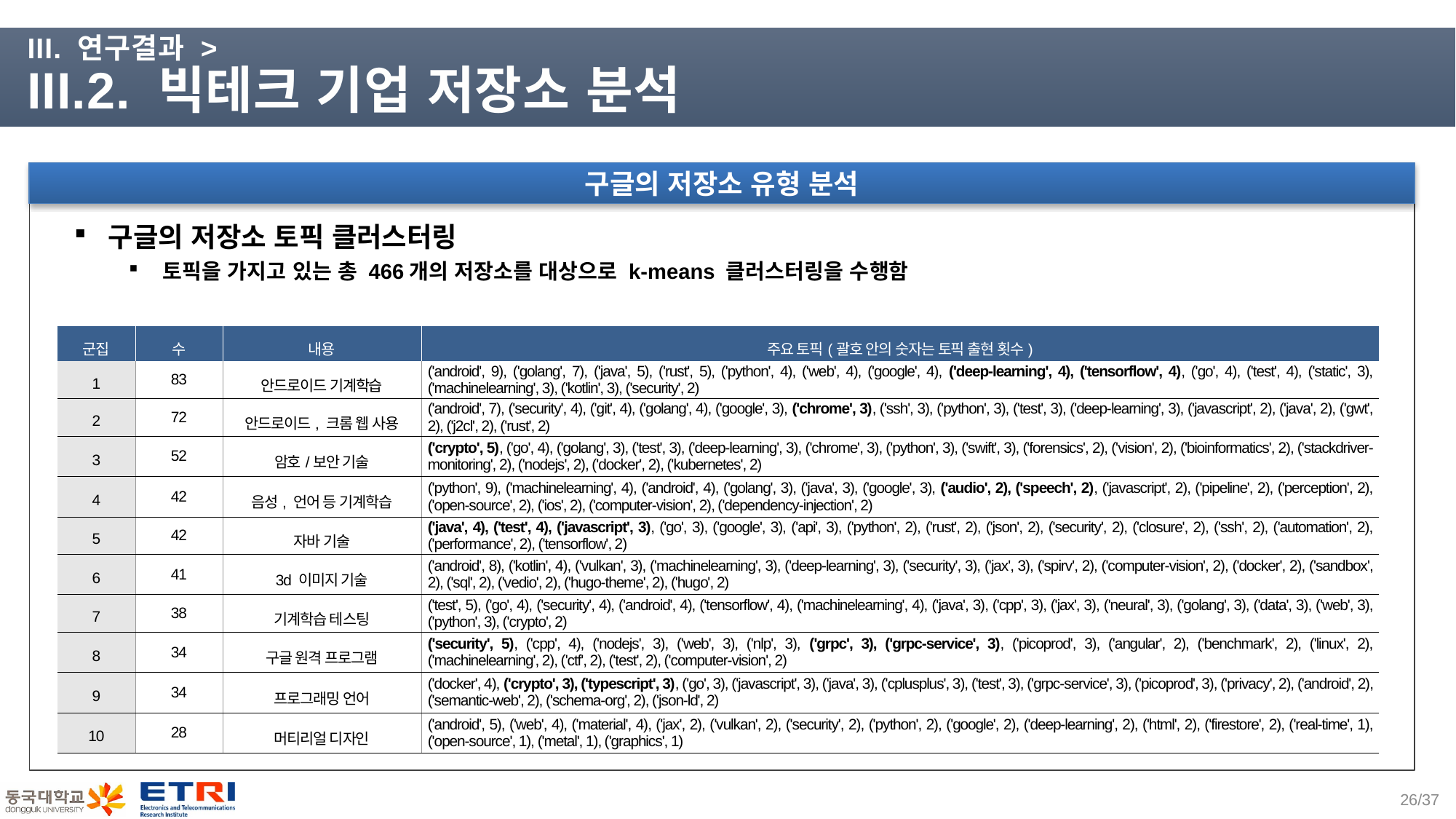

# III. 연구결과 > III.2. 빅테크 기업 저장소 분석
구글의 저장소 유형 분석

구글의 저장소 토픽 클러스터링
토픽을 가지고 있는 총 466개의 저장소를 대상으로 k-means 클러스터링을 수행함
| 군집 | 수 | 내용 | 주요 토픽(괄호 안의 숫자는 토픽 출현 횟수) |
| --- | --- | --- | --- |
| 1 | 83 | 안드로이드 기계학습 | ('android', 9), ('golang', 7), ('java', 5), ('rust', 5), ('python', 4), ('web', 4), ('google', 4), ('deep-learning', 4), ('tensorflow', 4), ('go', 4), ('test', 4), ('static', 3), ('machinelearning', 3), ('kotlin', 3), ('security', 2) |
| 2 | 72 | 안드로이드, 크롬 웹 사용 | ('android', 7), ('security', 4), ('git', 4), ('golang', 4), ('google', 3), ('chrome', 3), ('ssh', 3), ('python', 3), ('test', 3), ('deep-learning', 3), ('javascript', 2), ('java', 2), ('gwt', 2), ('j2cl', 2), ('rust', 2) |
| 3 | 52 | 암호/보안 기술 | ('crypto', 5), ('go', 4), ('golang', 3), ('test', 3), ('deep-learning', 3), ('chrome', 3), ('python', 3), ('swift', 3), ('forensics', 2), ('vision', 2), ('bioinformatics', 2), ('stackdriver-monitoring', 2), ('nodejs', 2), ('docker', 2), ('kubernetes', 2) |
| 4 | 42 | 음성, 언어 등 기계학습 | ('python', 9), ('machinelearning', 4), ('android', 4), ('golang', 3), ('java', 3), ('google', 3), ('audio', 2), ('speech', 2), ('javascript', 2), ('pipeline', 2), ('perception', 2), ('open-source', 2), ('ios', 2), ('computer-vision', 2), ('dependency-injection', 2) |
| 5 | 42 | 자바 기술 | ('java', 4), ('test', 4), ('javascript', 3), ('go', 3), ('google', 3), ('api', 3), ('python', 2), ('rust', 2), ('json', 2), ('security', 2), ('closure', 2), ('ssh', 2), ('automation', 2), ('performance', 2), ('tensorflow', 2) |
| 6 | 41 | 3d 이미지 기술 | ('android', 8), ('kotlin', 4), ('vulkan', 3), ('machinelearning', 3), ('deep-learning', 3), ('security', 3), ('jax', 3), ('spirv', 2), ('computer-vision', 2), ('docker', 2), ('sandbox', 2), ('sql', 2), ('vedio', 2), ('hugo-theme', 2), ('hugo', 2) |
| 7 | 38 | 기계학습 테스팅 | ('test', 5), ('go', 4), ('security', 4), ('android', 4), ('tensorflow', 4), ('machinelearning', 4), ('java', 3), ('cpp', 3), ('jax', 3), ('neural', 3), ('golang', 3), ('data', 3), ('web', 3), ('python', 3), ('crypto', 2) |
| 8 | 34 | 구글 원격 프로그램 | ('security', 5), ('cpp', 4), ('nodejs', 3), ('web', 3), ('nlp', 3), ('grpc', 3), ('grpc-service', 3), ('picoprod', 3), ('angular', 2), ('benchmark', 2), ('linux', 2), ('machinelearning', 2), ('ctf', 2), ('test', 2), ('computer-vision', 2) |
| 9 | 34 | 프로그래밍 언어 | ('docker', 4), ('crypto', 3), ('typescript', 3), ('go', 3), ('javascript', 3), ('java', 3), ('cplusplus', 3), ('test', 3), ('grpc-service', 3), ('picoprod', 3), ('privacy', 2), ('android', 2), ('semantic-web', 2), ('schema-org', 2), ('json-ld', 2) |
| 10 | 28 | 머티리얼 디자인 | ('android', 5), ('web', 4), ('material', 4), ('jax', 2), ('vulkan', 2), ('security', 2), ('python', 2), ('google', 2), ('deep-learning', 2), ('html', 2), ('firestore', 2), ('real-time', 1), ('open-source', 1), ('metal', 1), ('graphics', 1) |
26/37